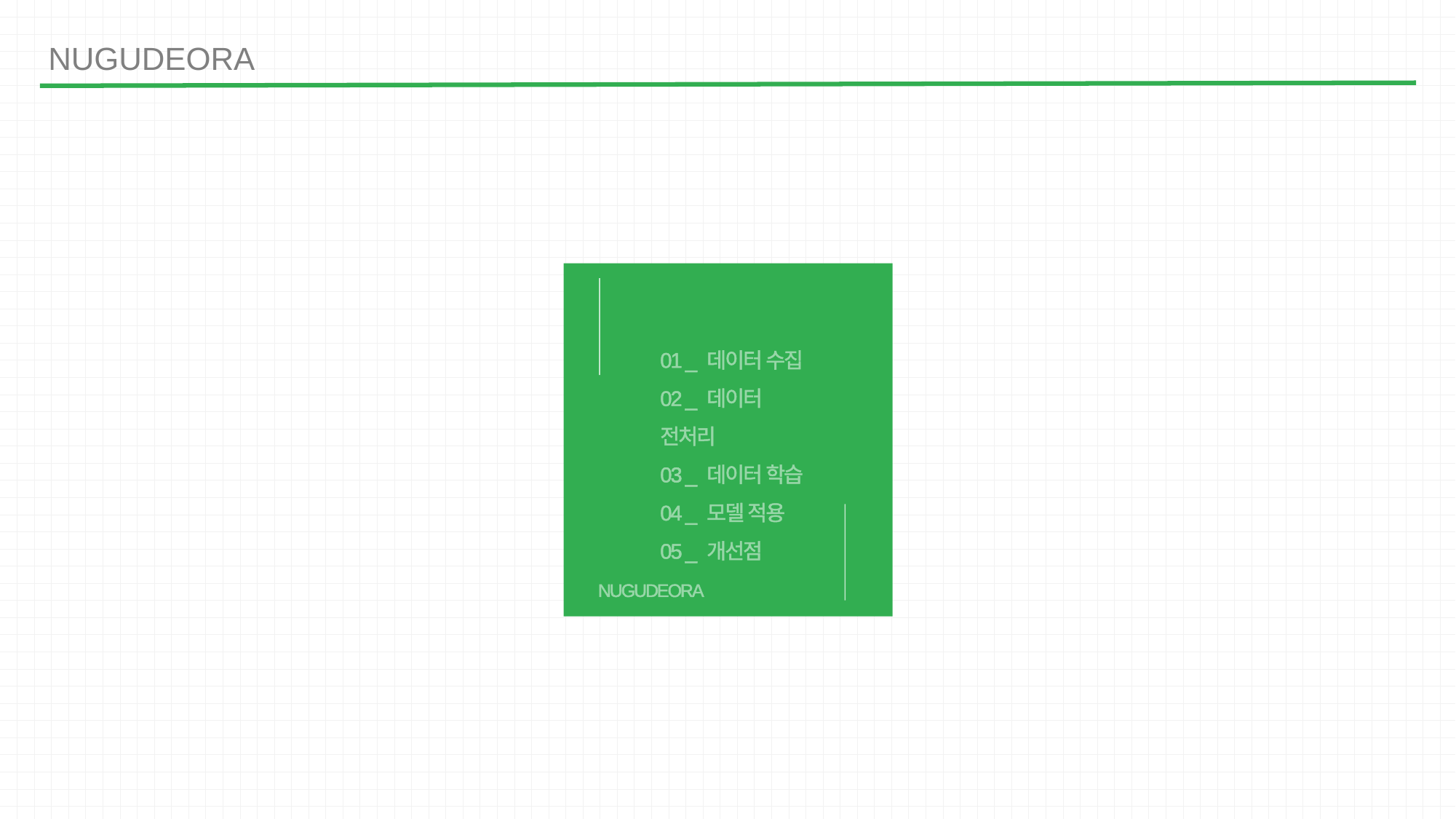

NUGUDEORA

01 _ 데이터 수집
02 _ 데이터 전처리
03 _ 데이터 학습
04 _ 모델 적용
05 _ 개선점
NUGUDEORA